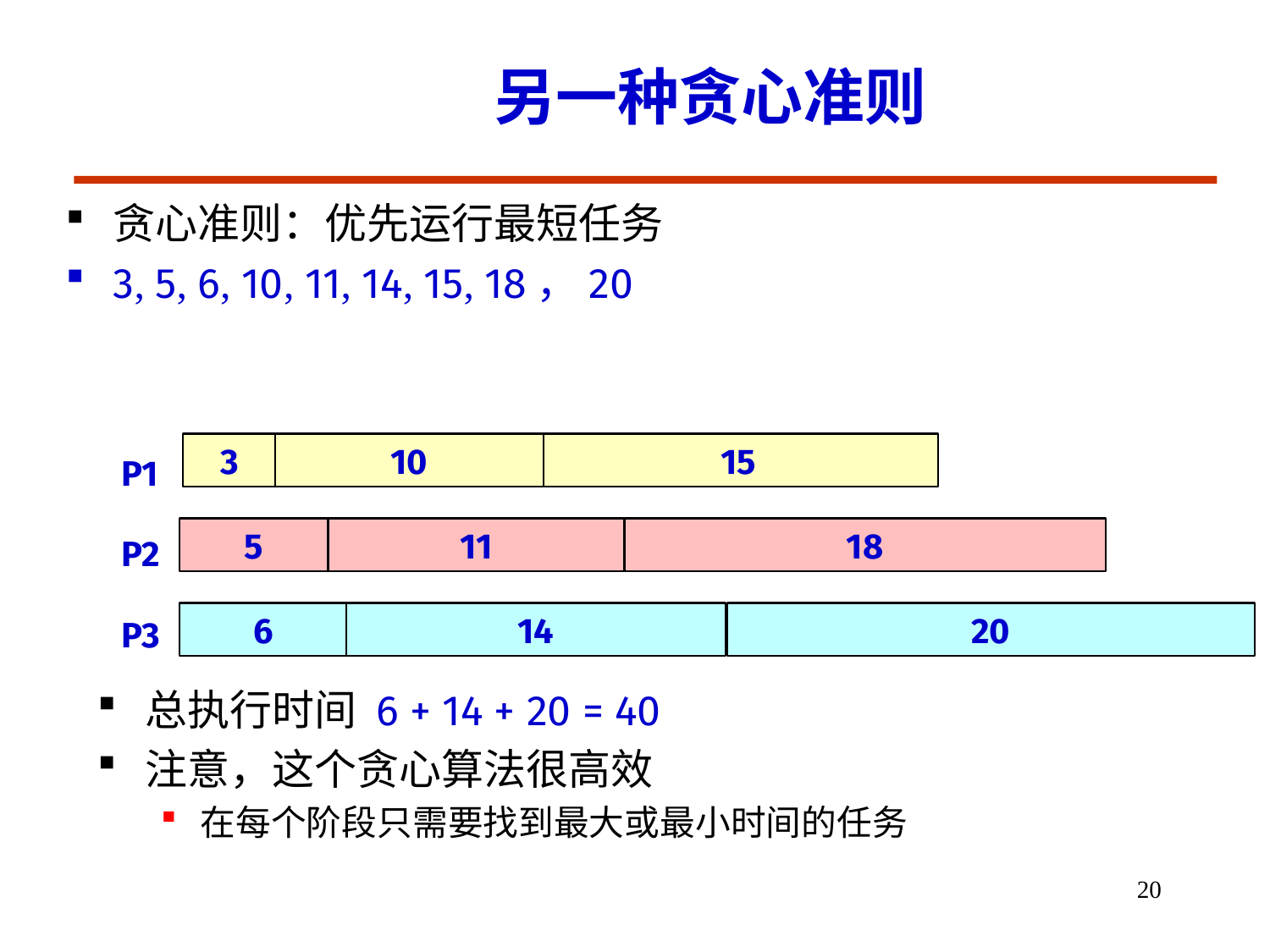

# 另一种贪心准则
贪心准则：优先运行最短任务
3, 5, 6, 10, 11, 14, 15, 18，20
P1
P2
P3

3

10

15

5

11

18

6

14

20
总执行时间 6 + 14 + 20 = 40
注意，这个贪心算法很高效
在每个阶段只需要找到最大或最小时间的任务
20